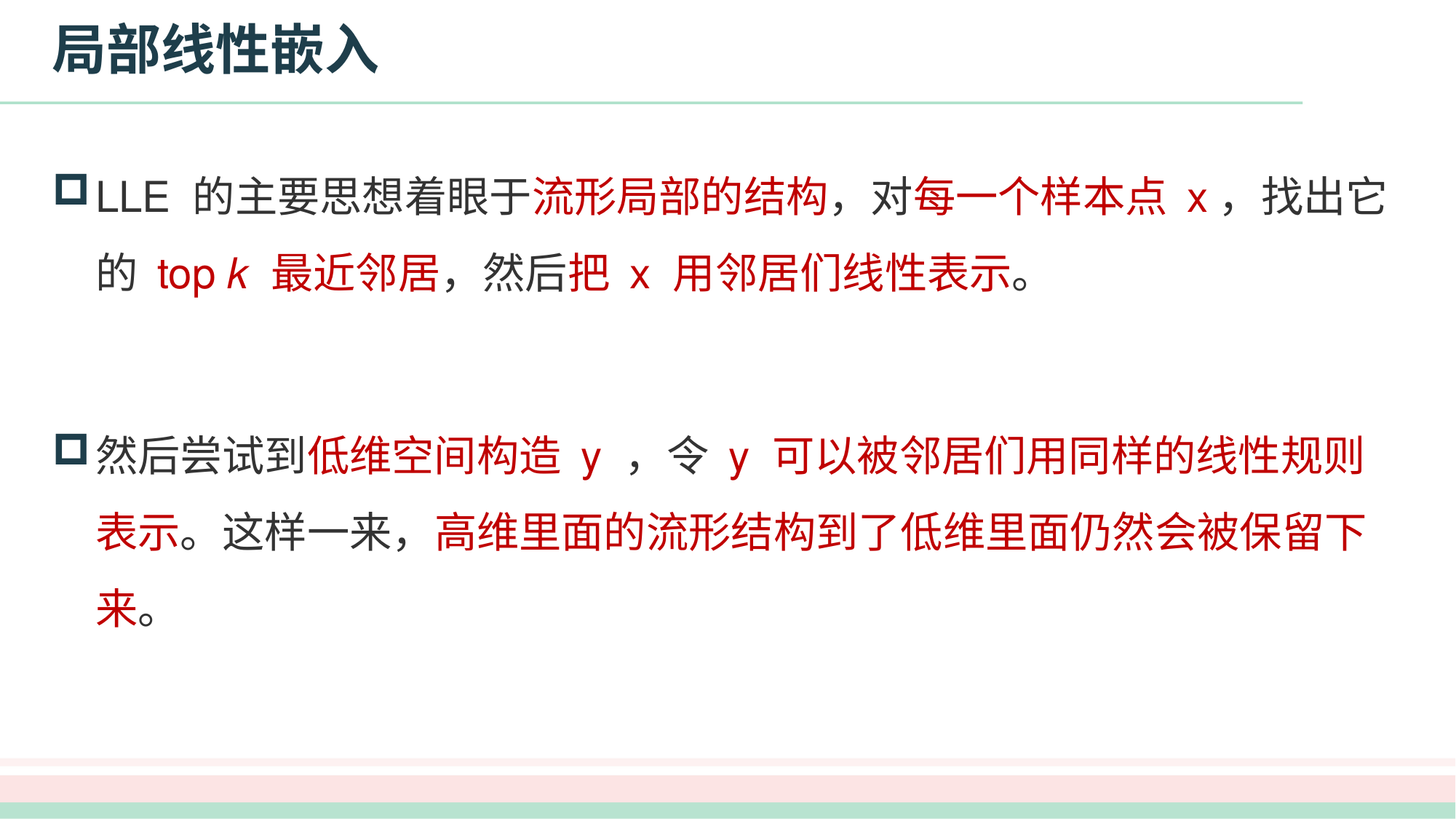

# 局部线性嵌入
LLE 的主要思想着眼于流形局部的结构，对每一个样本点 x，找出它的 top ­k 最近邻居，然后把 x 用邻居们线性表示。

然后尝试到低维空间构造 y ，令 y 可以被邻居们用同样的线性规则表示。这样一来，高维里面的流形结构到了低维里面仍然会被保留下来。